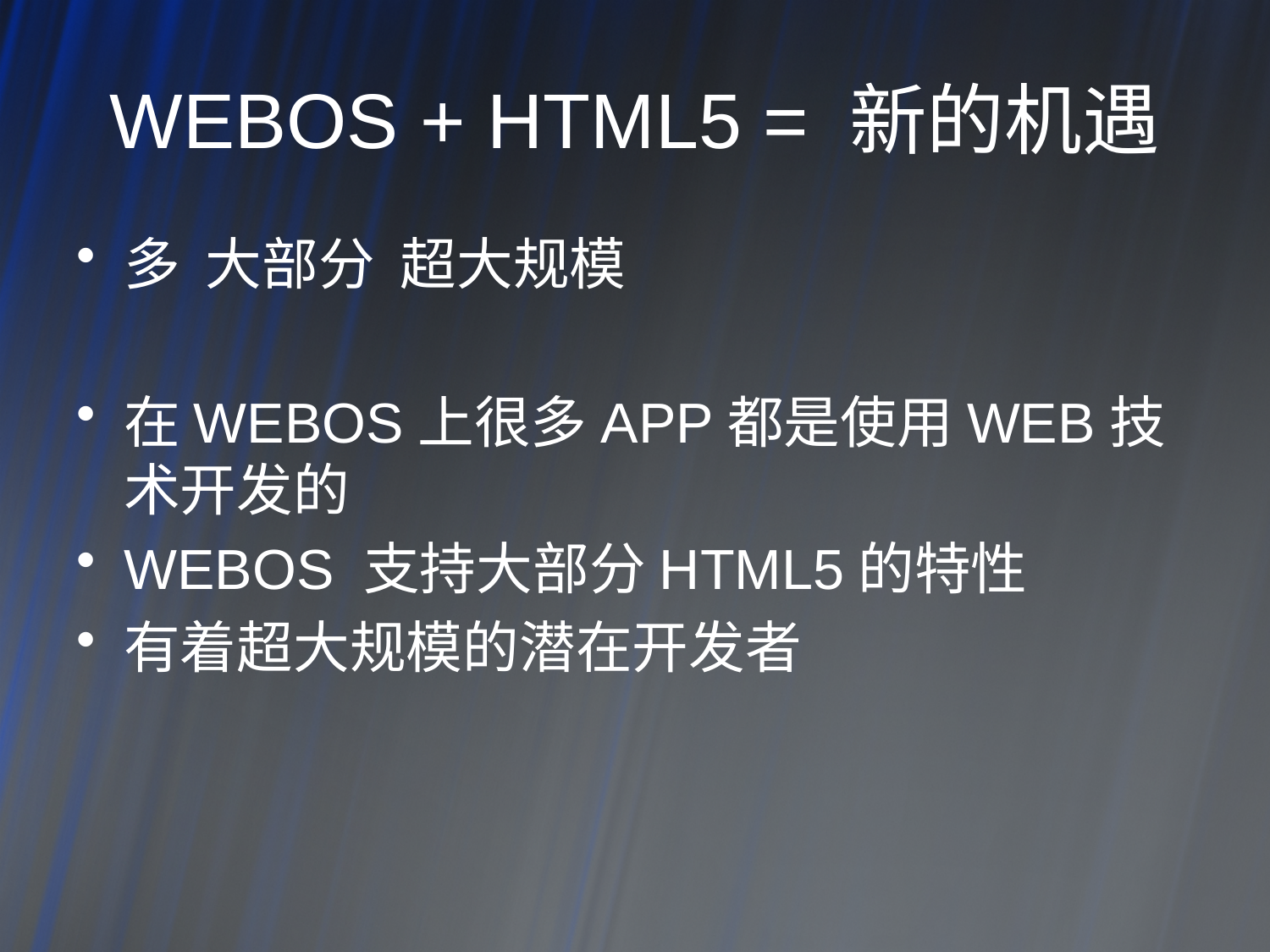

# WEBOS + HTML5 = 新的机遇
多  大部分  超大规模

在WEBOS上很多APP都是使用WEB技术开发的
WEBOS 支持大部分HTML5的特性
有着超大规模的潜在开发者